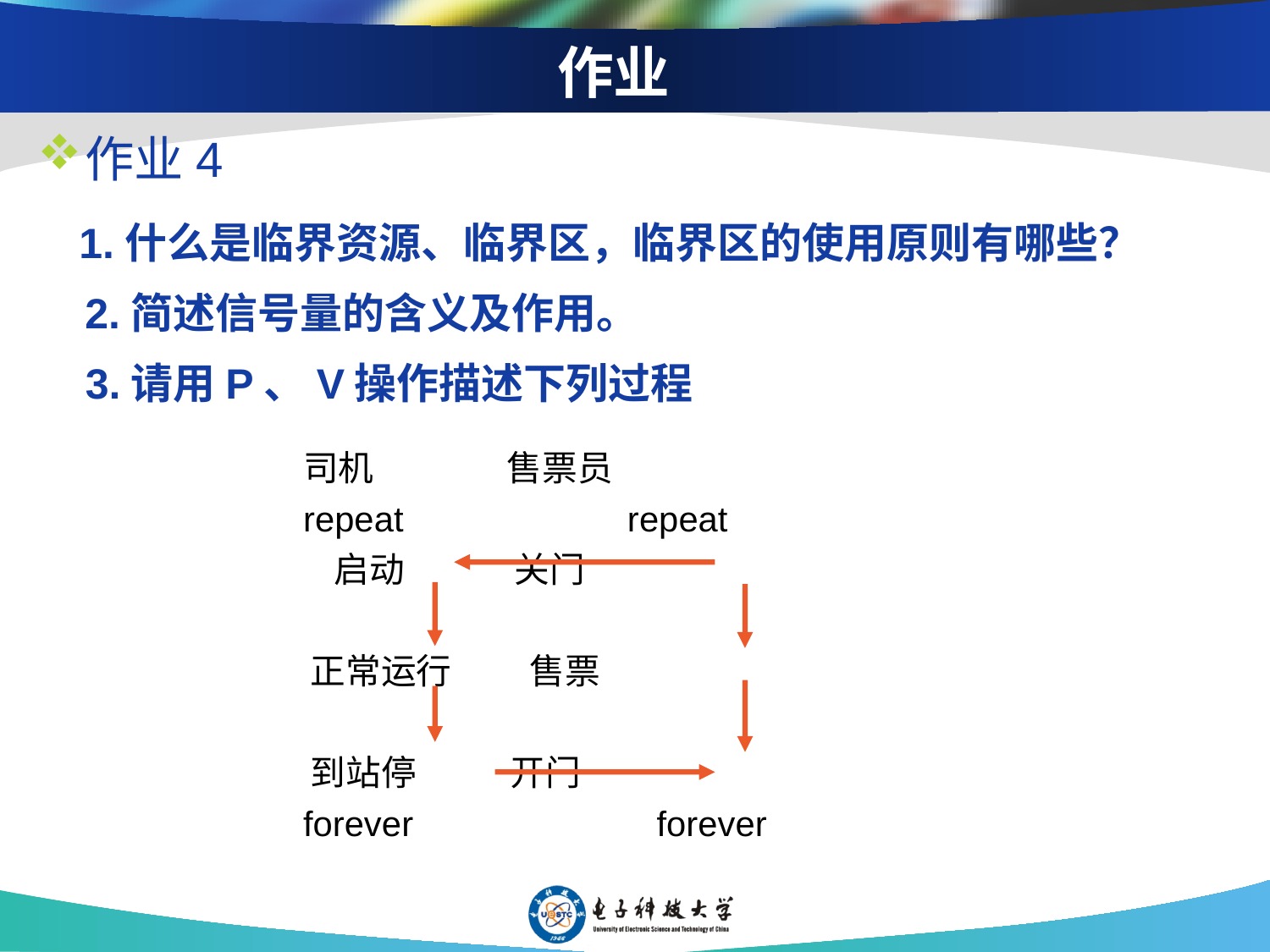

# 作业
作业4
   1.什么是临界资源、临界区，临界区的使用原则有哪些？
    2.简述信号量的含义及作用。
	3.请用P、V操作描述下列过程

      司机                 售票员
      repeat                       repeat
        启动              关门
        正常运行          售票
        到站停            开门
      forever                         forever